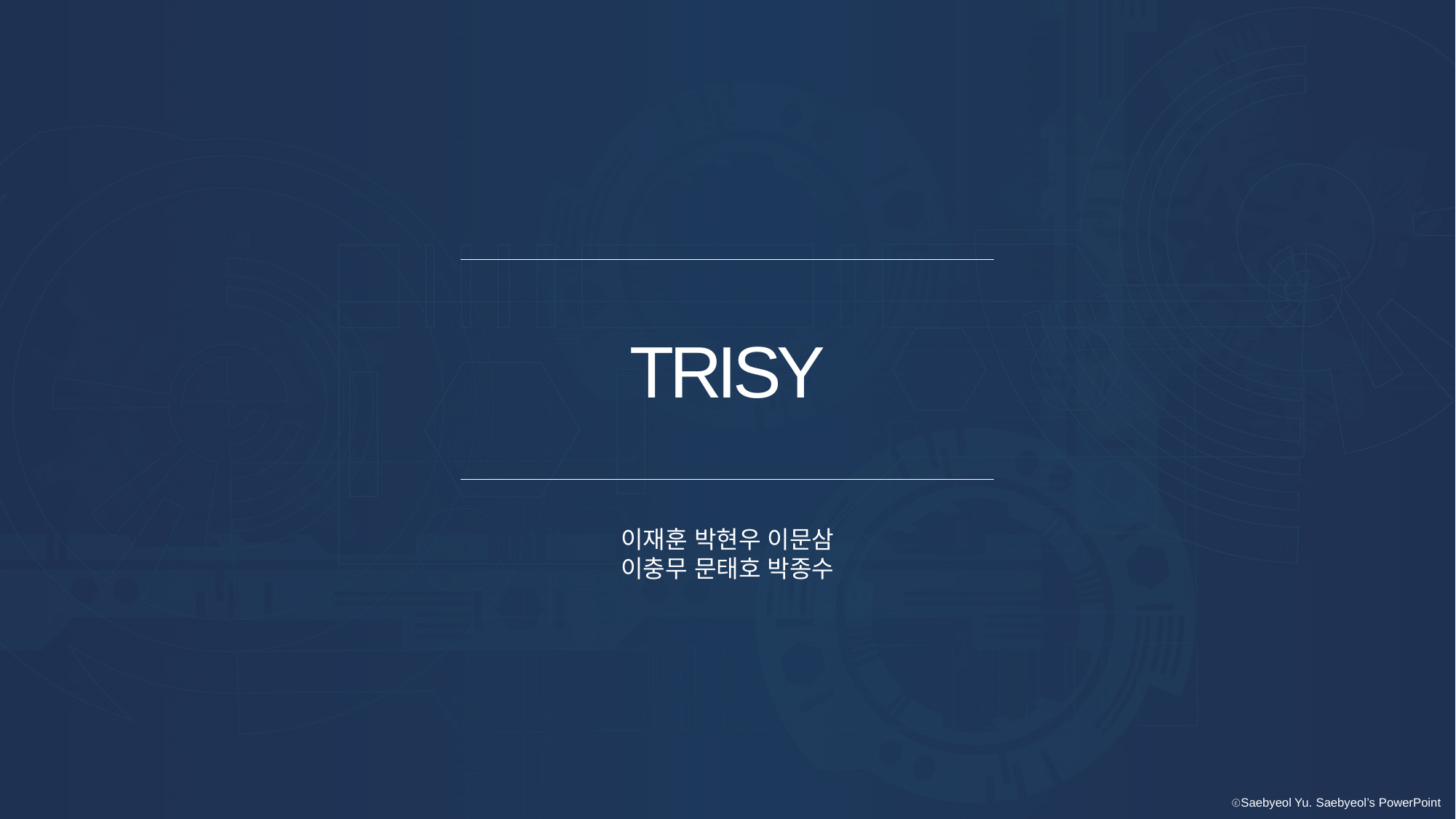

TRISY
이재훈 박현우 이문삼
이충무 문태호 박종수